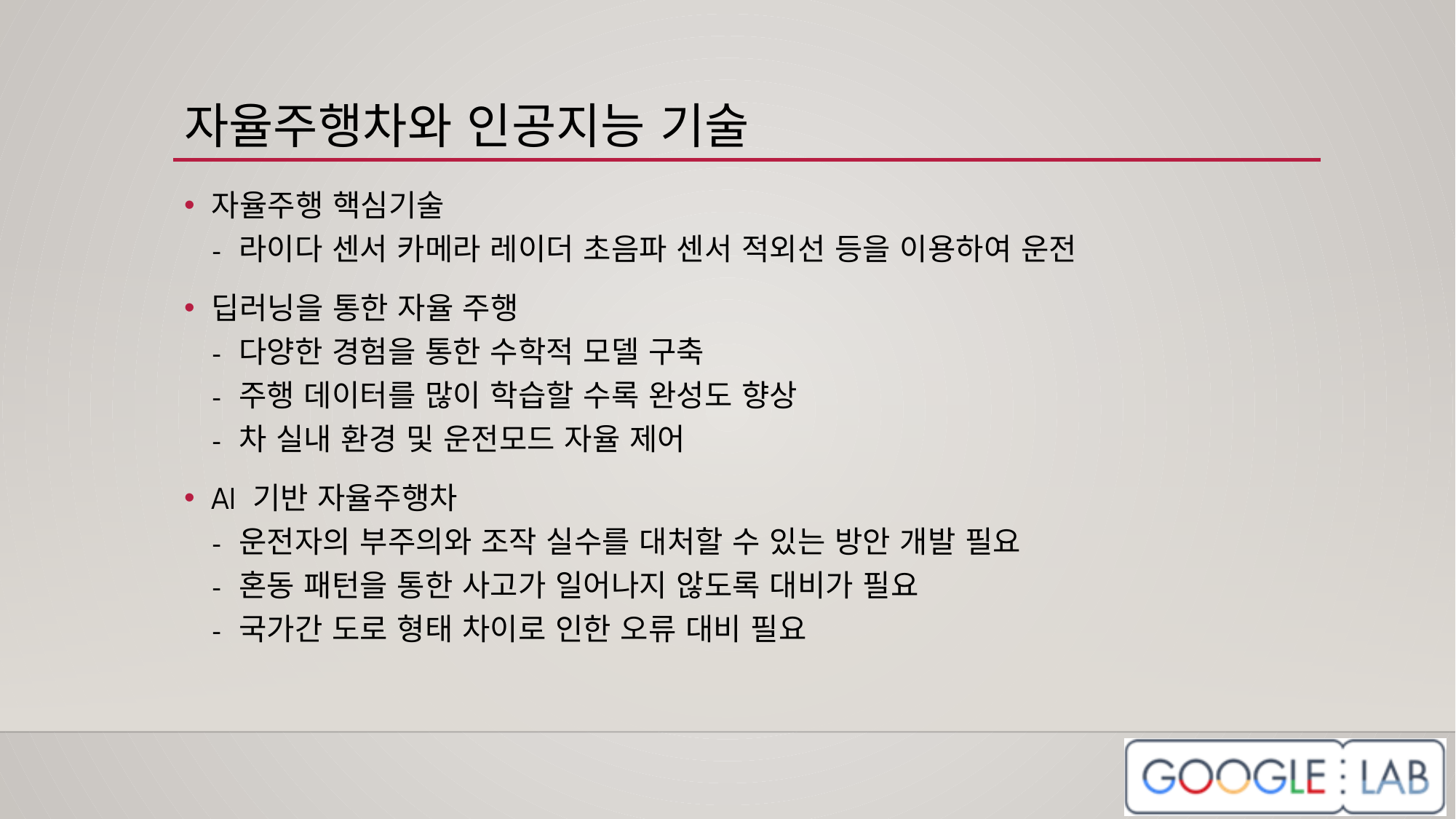

# 자율주행차와 인공지능 기술
자율주행 핵심기술
- 라이다 센서 카메라 레이더 초음파 센서 적외선 등을 이용하여 운전
딥러닝을 통한 자율 주행
- 다양한 경험을 통한 수학적 모델 구축
- 주행 데이터를 많이 학습할 수록 완성도 향상
- 차 실내 환경 및 운전모드 자율 제어
AI 기반 자율주행차
- 운전자의 부주의와 조작 실수를 대처할 수 있는 방안 개발 필요
- 혼동 패턴을 통한 사고가 일어나지 않도록 대비가 필요
- 국가간 도로 형태 차이로 인한 오류 대비 필요